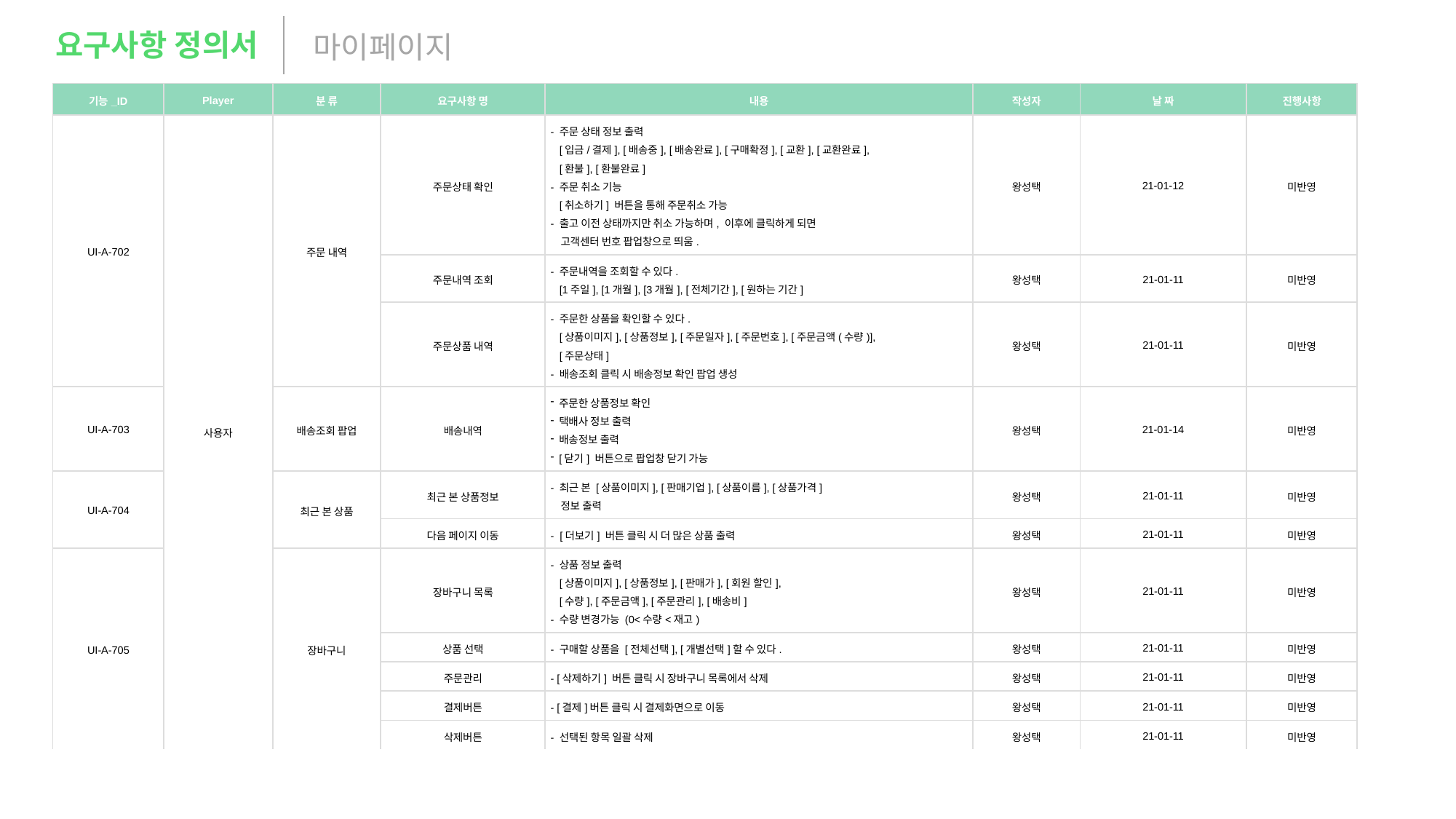

요구사항 정의서
마이페이지
| 기능\_ID | Player | 분 류 | 요구사항 명 | 내용 | 작성자 | 날 짜 | 진행사항 |
| --- | --- | --- | --- | --- | --- | --- | --- |
| UI-A-702 | 사용자 | 주문 내역 | 주문상태 확인 | - 주문 상태 정보 출력 [입금/결제], [배송중], [배송완료], [구매확정], [교환], [교환완료], [환불], [환불완료] - 주문 취소 기능 [취소하기] 버튼을 통해 주문취소 가능 - 출고 이전 상태까지만 취소 가능하며, 이후에 클릭하게 되면 고객센터 번호 팝업창으로 띄움. | 왕성택 | 21-01-12 | 미반영 |
|  |  |  | 주문내역 조회 | - 주문내역을 조회할 수 있다. [1주일], [1개월], [3개월], [전체기간], [원하는 기간] | 왕성택 | 21-01-11 | 미반영 |
|  |  |  | 주문상품 내역 | - 주문한 상품을 확인할 수 있다. [상품이미지], [상품정보], [주문일자], [주문번호], [주문금액(수량)], [주문상태] - 배송조회 클릭 시 배송정보 확인 팝업 생성 | 왕성택 | 21-01-11 | 미반영 |
| UI-A-703 |  | 배송조회 팝업 | 배송내역 | 주문한 상품정보 확인 택배사 정보 출력 배송정보 출력 [닫기] 버튼으로 팝업창 닫기 가능 | 왕성택 | 21-01-14 | 미반영 |
| UI-A-704 |  | 최근 본 상품 | 최근 본 상품정보 | - 최근 본 [상품이미지], [판매기업], [상품이름], [상품가격] 정보 출력 | 왕성택 | 21-01-11 | 미반영 |
|  |  |  | 다음 페이지 이동 | - [더보기] 버튼 클릭 시 더 많은 상품 출력 | 왕성택 | 21-01-11 | 미반영 |
| UI-A-705 |  | 장바구니 | 장바구니 목록 | - 상품 정보 출력 [상품이미지], [상품정보], [판매가], [회원 할인], [수량], [주문금액], [주문관리], [배송비] - 수량 변경가능 (0<수량<재고) | 왕성택 | 21-01-11 | 미반영 |
|  |  |  | 상품 선택 | - 구매할 상품을 [전체선택], [개별선택]할 수 있다. | 왕성택 | 21-01-11 | 미반영 |
|  |  |  | 주문관리 | - [삭제하기] 버튼 클릭 시 장바구니 목록에서 삭제 | 왕성택 | 21-01-11 | 미반영 |
|  |  |  | 결제버튼 | - [결제]버튼 클릭 시 결제화면으로 이동 | 왕성택 | 21-01-11 | 미반영 |
|  |  |  | 삭제버튼 | - 선택된 항목 일괄 삭제 | 왕성택 | 21-01-11 | 미반영 |